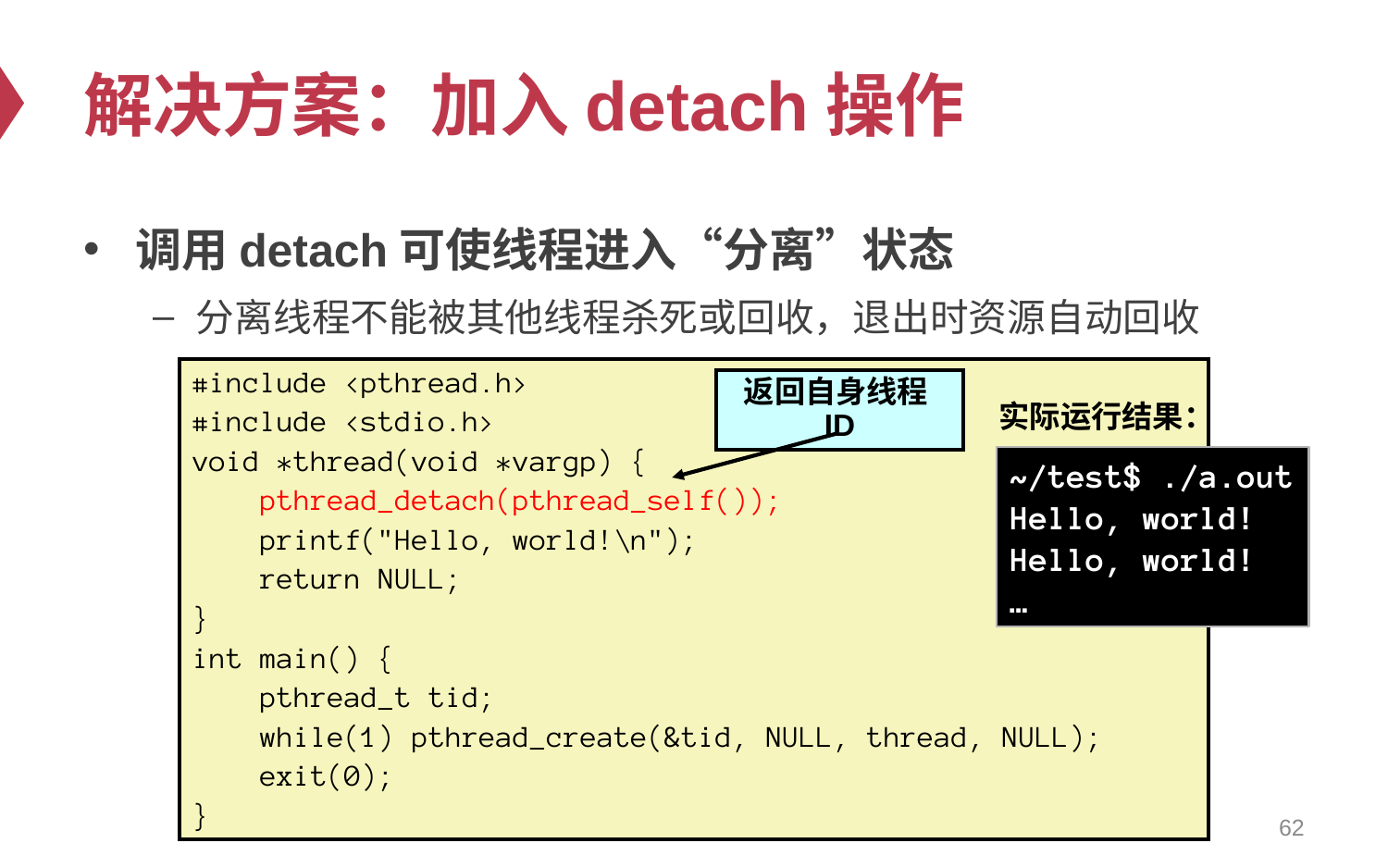

# 解决方案：加入detach操作
调用detach可使线程进入“分离”状态
分离线程不能被其他线程杀死或回收，退出时资源自动回收

#include <pthread.h>
#include <stdio.h>
void *thread(void *vargp) {
    pthread_detach(pthread_self());
    printf("Hello, world!\n");
    return NULL;
}
int main() {
    pthread_t tid;
    while(1) pthread_create(&tid, NULL, thread, NULL);
    exit(0);
}
返回自身线程ID
实际运行结果：
~/test$ ./a.out
Hello, world!
Hello, world!
…
62